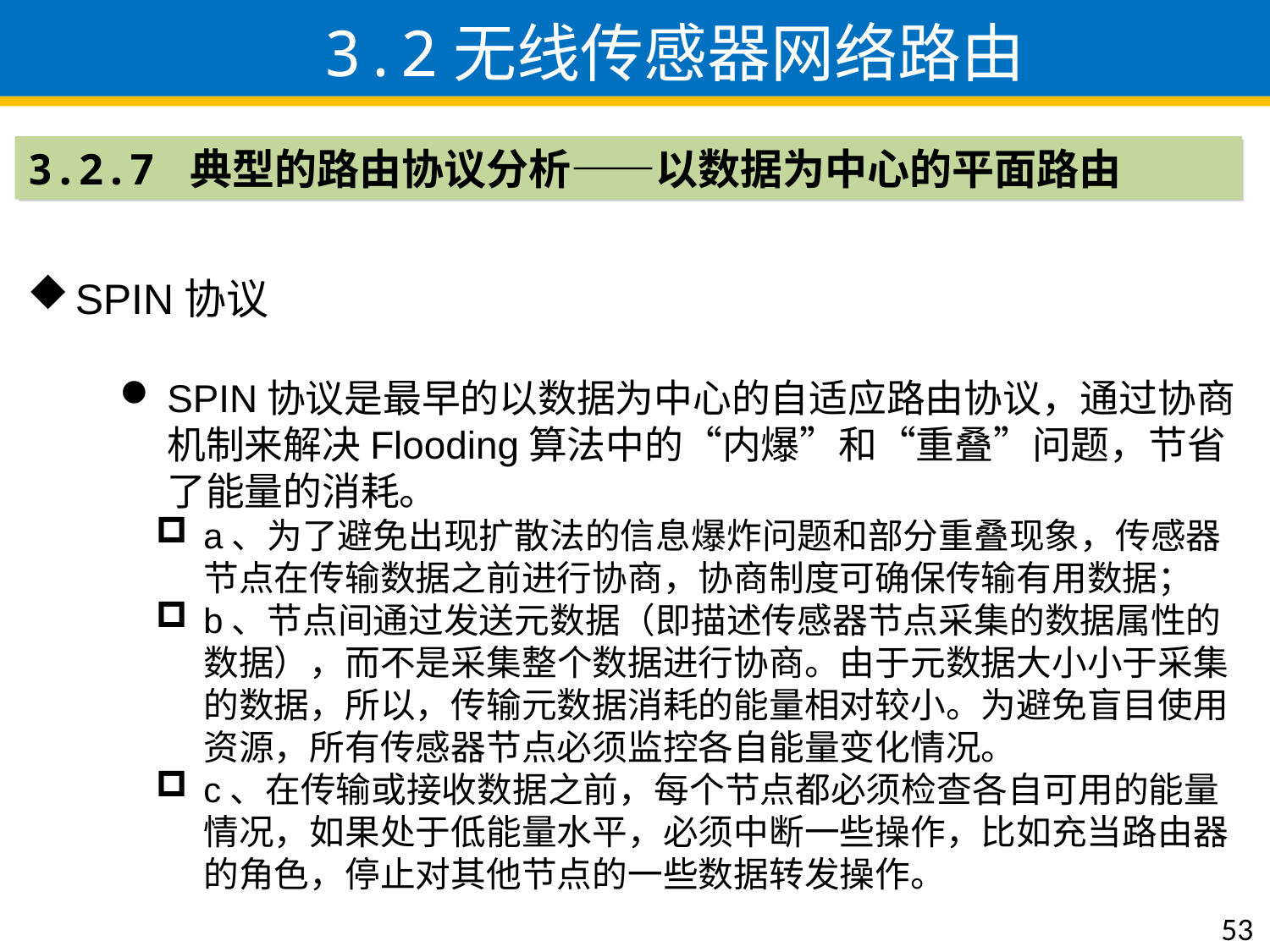

3.2无线传感器网络路由
3.2.7 典型的路由协议分析——以数据为中心的平面路由
SPIN协议

SPIN协议是最早的以数据为中心的自适应路由协议，通过协商机制来解决Flooding算法中的“内爆”和“重叠”问题，节省了能量的消耗。
a、为了避免出现扩散法的信息爆炸问题和部分重叠现象，传感器节点在传输数据之前进行协商，协商制度可确保传输有用数据；
b、节点间通过发送元数据（即描述传感器节点采集的数据属性的数据），而不是采集整个数据进行协商。由于元数据大小小于采集的数据，所以，传输元数据消耗的能量相对较小。为避免盲目使用资源，所有传感器节点必须监控各自能量变化情况。
c、在传输或接收数据之前，每个节点都必须检查各自可用的能量情况，如果处于低能量水平，必须中断一些操作，比如充当路由器的角色，停止对其他节点的一些数据转发操作。

53